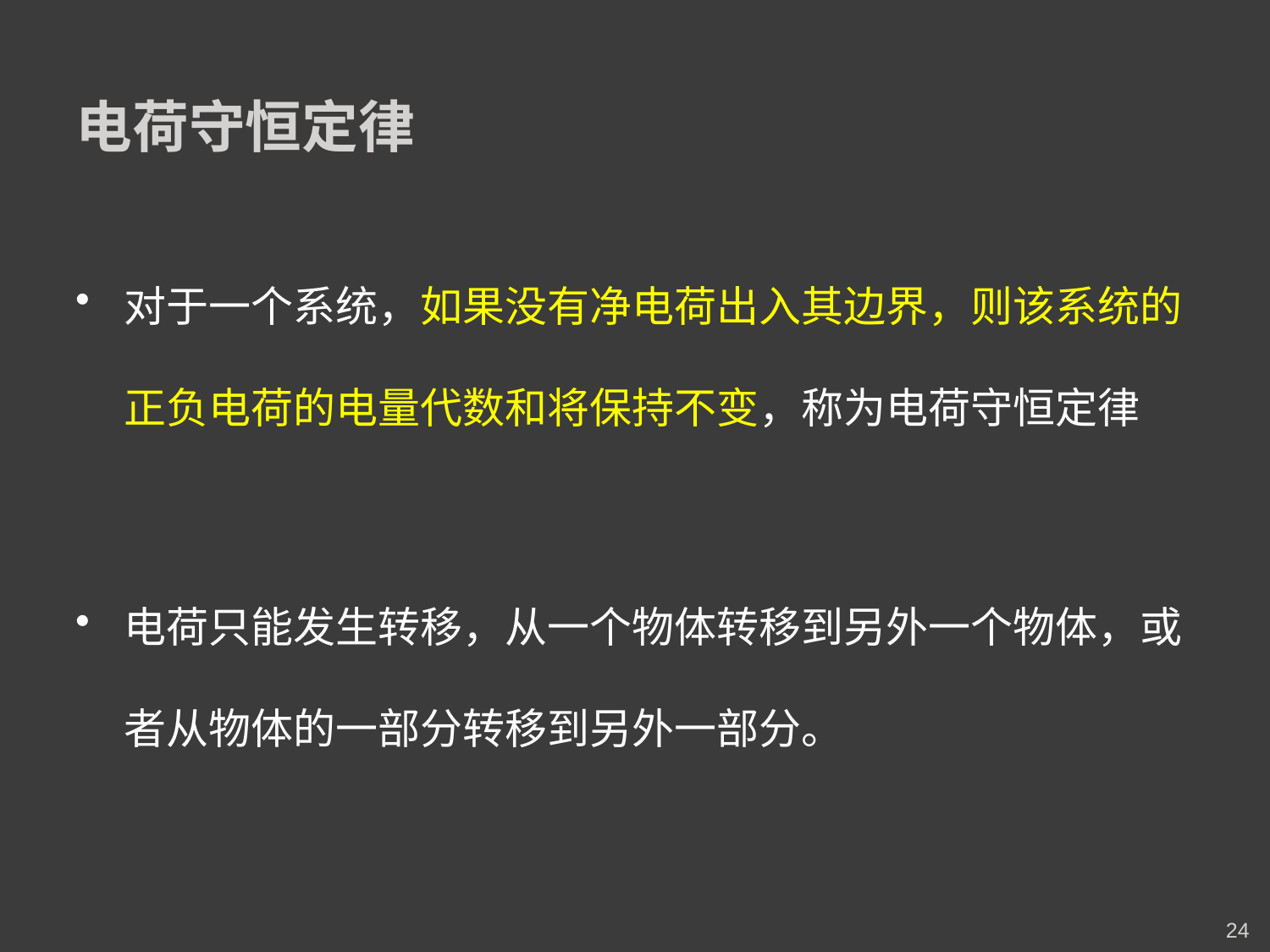

# 电荷守恒定律
对于一个系统，如果没有净电荷出入其边界，则该系统的正负电荷的电量代数和将保持不变，称为电荷守恒定律

电荷只能发生转移，从一个物体转移到另外一个物体，或者从物体的一部分转移到另外一部分。
24